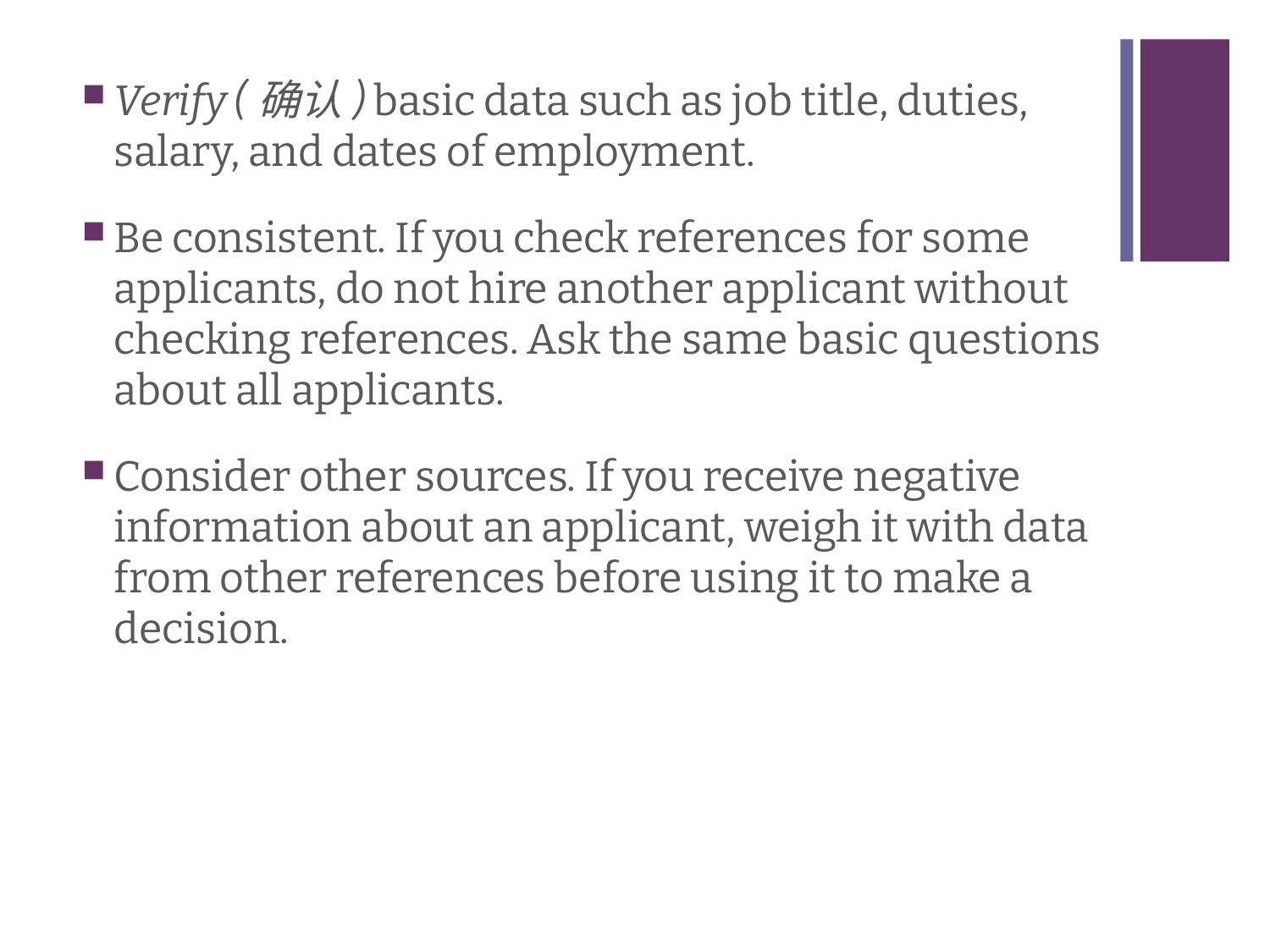

#
Verify (确认) basic data such as job title, duties, salary, and dates of employment.
Be consistent. If you check references for some applicants, do not hire another applicant without checking references. Ask the same basic questions about all applicants.
Consider other sources. If you receive negative information about an applicant, weigh it with data from other references before using it to make a decision.